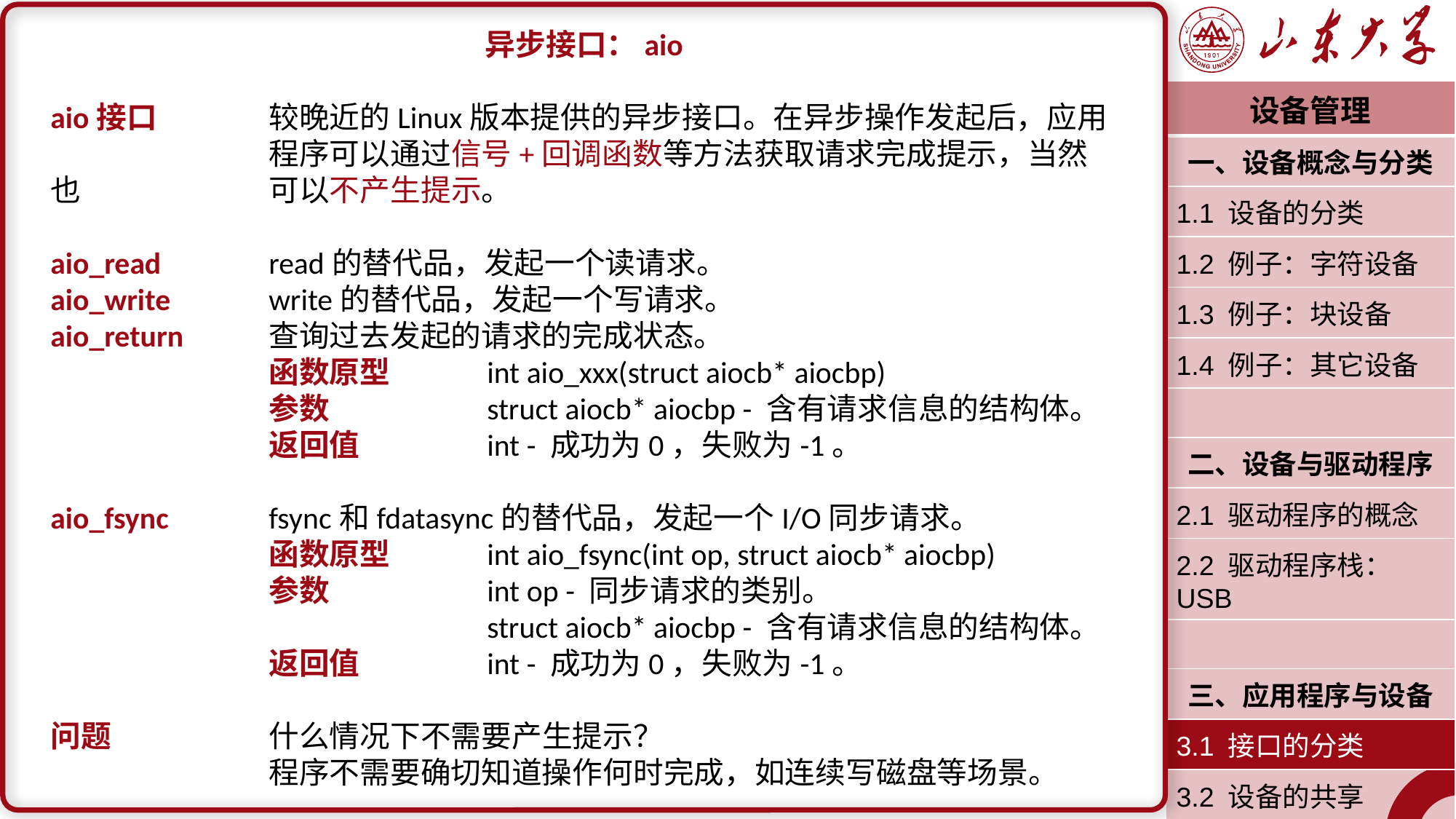

异步接口：aio

aio接口		较晚近的Linux版本提供的异步接口。在异步操作发起后，应用		程序可以通过信号+回调函数等方法获取请求完成提示，当然也		可以不产生提示。

aio_read	read的替代品，发起一个读请求。
aio_write	write的替代品，发起一个写请求。
aio_return	查询过去发起的请求的完成状态。
		函数原型	int aio_xxx(struct aiocb* aiocbp)
		参数		struct aiocb* aiocbp - 含有请求信息的结构体。
		返回值		int - 成功为0，失败为-1。

aio_fsync	fsync和fdatasync的替代品，发起一个I/O同步请求。
		函数原型	int aio_fsync(int op, struct aiocb* aiocbp)
		参数		int op - 同步请求的类别。
				struct aiocb* aiocbp - 含有请求信息的结构体。
		返回值		int - 成功为0，失败为-1。

问题		什么情况下不需要产生提示？
		程序不需要确切知道操作何时完成，如连续写磁盘等场景。
| 设备管理 |
| --- |
| 一、设备概念与分类 |
| 1.1 设备的分类 |
| 1.2 例子：字符设备 |
| 1.3 例子：块设备 |
| 1.4 例子：其它设备 |
|  |
| 二、设备与驱动程序 |
| 2.1 驱动程序的概念 |
| 2.2 驱动程序栈：USB |
|  |
| 三、应用程序与设备 |
| 3.1 接口的分类 |
| 3.2 设备的共享 |
| 潘润宇 2023.04 |